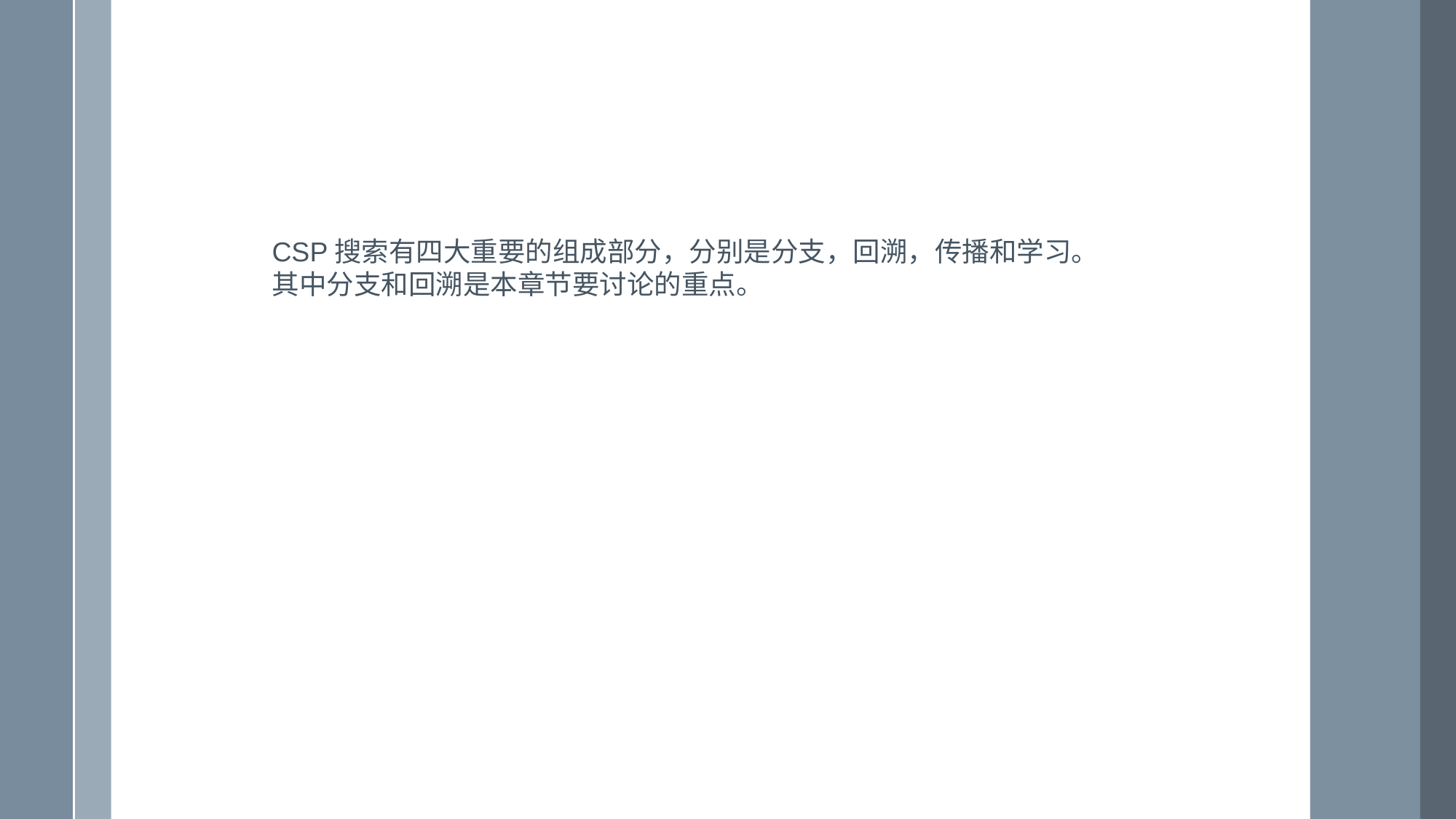

CSP搜索有四大重要的组成部分，分别是分支，回溯，传播和学习。
其中分支和回溯是本章节要讨论的重点。